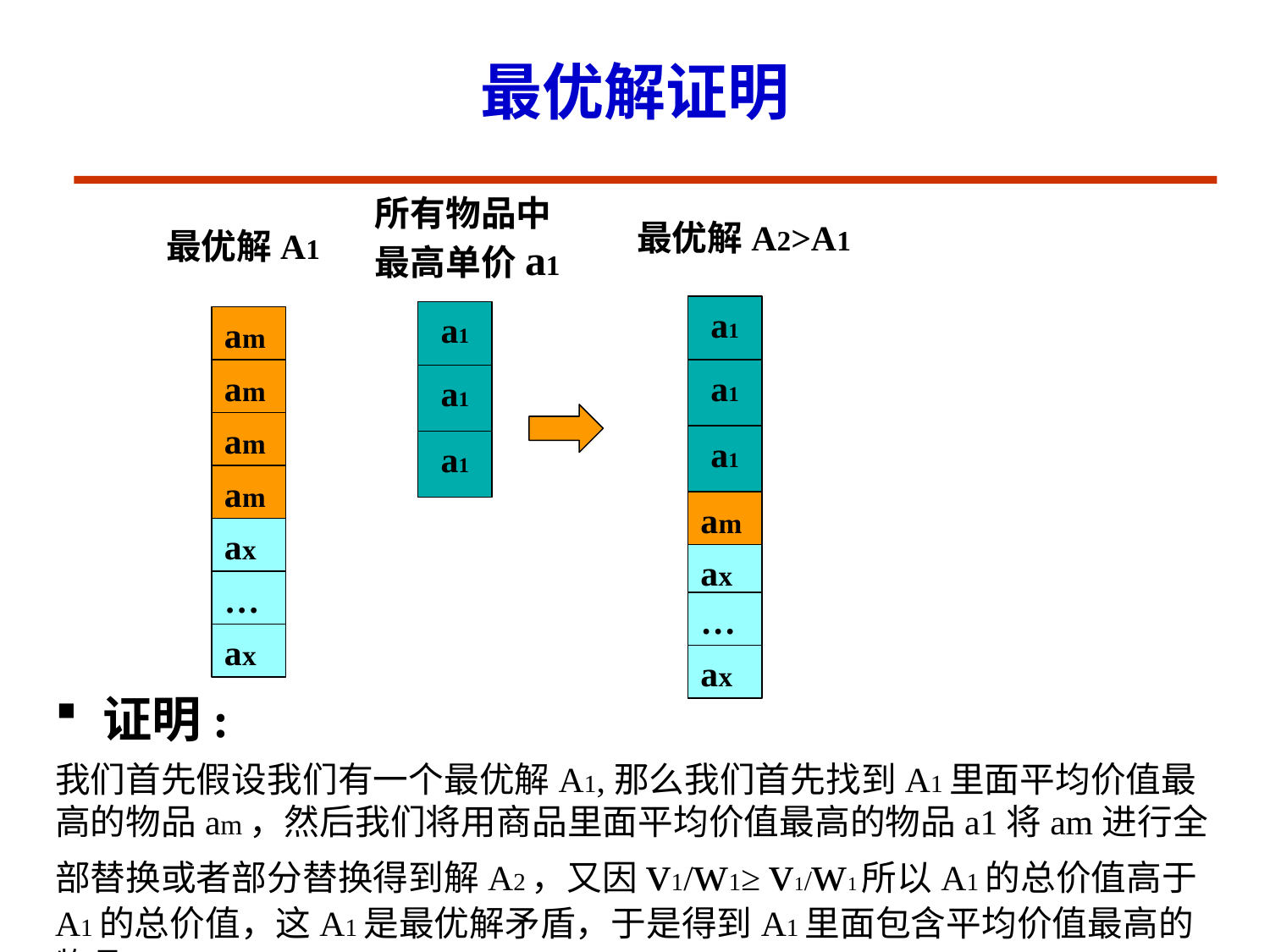

# 最优解证明
所有物品中最高单价a1
最优解A2>A1
最优解A1
a1
a1
am
am
a1
a1

am
a1
a1
am
am
ax
ax
…
…
ax
ax
证明:
我们首先假设我们有一个最优解A1,那么我们首先找到A1里面平均价值最高的物品am，然后我们将用商品里面平均价值最高的物品a1将am进行全部替换或者部分替换得到解A2，又因v1/w1≥ v1/w1所以A1的总价值高于A1的总价值，这A1是最优解矛盾，于是得到A1里面包含平均价值最高的物品。